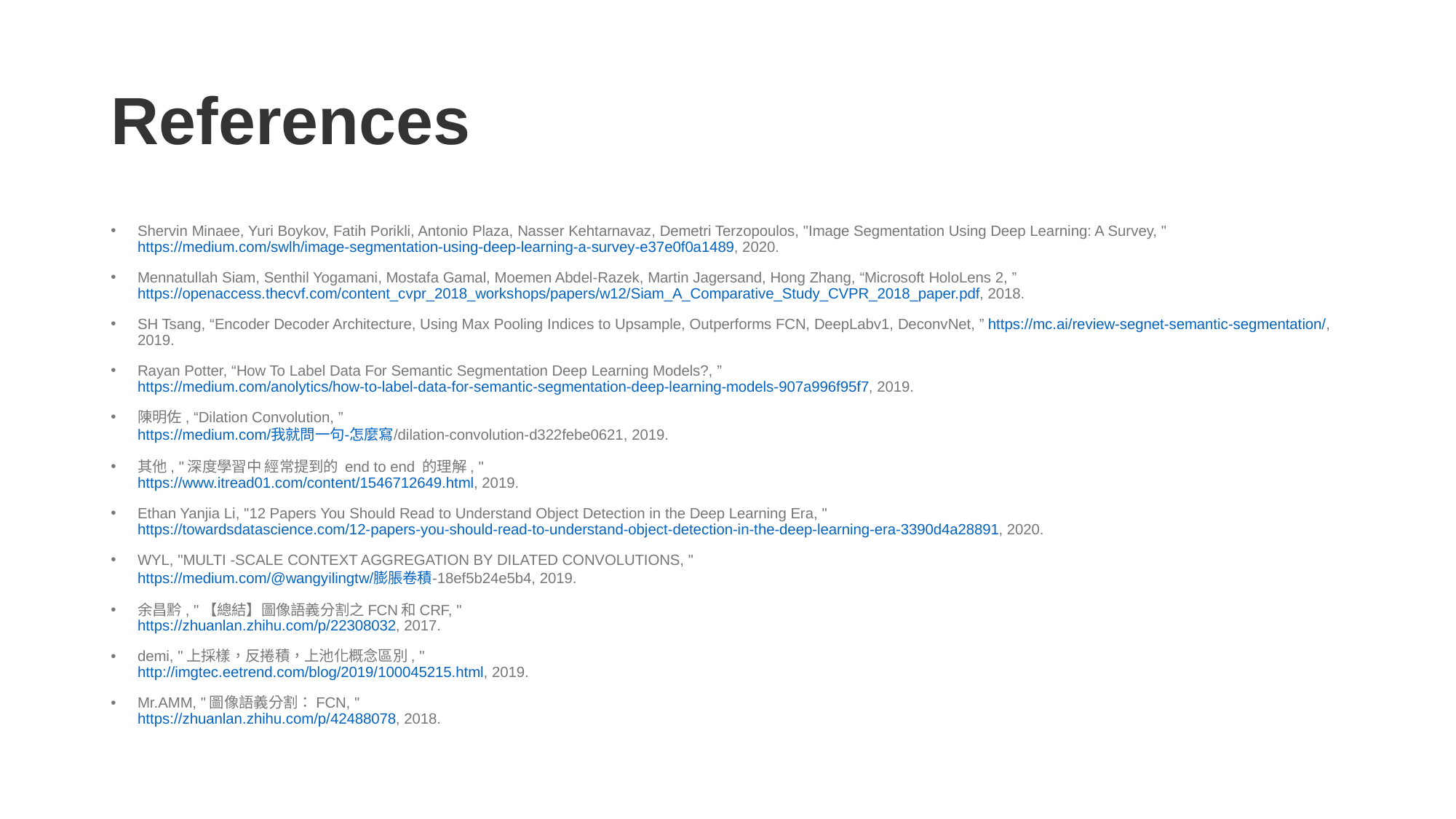

# References
Shervin Minaee, Yuri Boykov, Fatih Porikli, Antonio Plaza, Nasser Kehtarnavaz, Demetri Terzopoulos, "Image Segmentation Using Deep Learning: A Survey, "
https://medium.com/swlh/image-segmentation-using-deep-learning-a-survey-e37e0f0a1489, 2020.
Mennatullah Siam, Senthil Yogamani, Mostafa Gamal, Moemen Abdel-Razek, Martin Jagersand, Hong Zhang, “Microsoft HoloLens 2, ” https://openaccess.thecvf.com/content_cvpr_2018_workshops/papers/w12/Siam_A_Comparative_Study_CVPR_2018_paper.pdf, 2018.
SH Tsang, “Encoder Decoder Architecture, Using Max Pooling Indices to Upsample, Outperforms FCN, DeepLabv1, DeconvNet, ” https://mc.ai/review-segnet-semantic-segmentation/, 2019.
Rayan Potter, “How To Label Data For Semantic Segmentation Deep Learning Models?, ”
https://medium.com/anolytics/how-to-label-data-for-semantic-segmentation-deep-learning-models-907a996f95f7, 2019.
陳明佐, “Dilation Convolution, ”
https://medium.com/我就問一句-怎麼寫/dilation-convolution-d322febe0621, 2019.
其他, "深度學習中 經常提到的 end to end 的理解, "
https://www.itread01.com/content/1546712649.html, 2019.
Ethan Yanjia Li, "12 Papers You Should Read to Understand Object Detection in the Deep Learning Era, "
https://towardsdatascience.com/12-papers-you-should-read-to-understand-object-detection-in-the-deep-learning-era-3390d4a28891, 2020.
WYL, "MULTI -SCALE CONTEXT AGGREGATION BY DILATED CONVOLUTIONS, "
https://medium.com/@wangyilingtw/膨脹卷積-18ef5b24e5b4, 2019.
余昌黔, "【總結】圖像語義分割之FCN和CRF, "
https://zhuanlan.zhihu.com/p/22308032, 2017.
demi, "上採樣，反捲積，上池化概念區別, "
http://imgtec.eetrend.com/blog/2019/100045215.html, 2019.
Mr.AMM, "圖像語義分割：FCN, "
https://zhuanlan.zhihu.com/p/42488078, 2018.